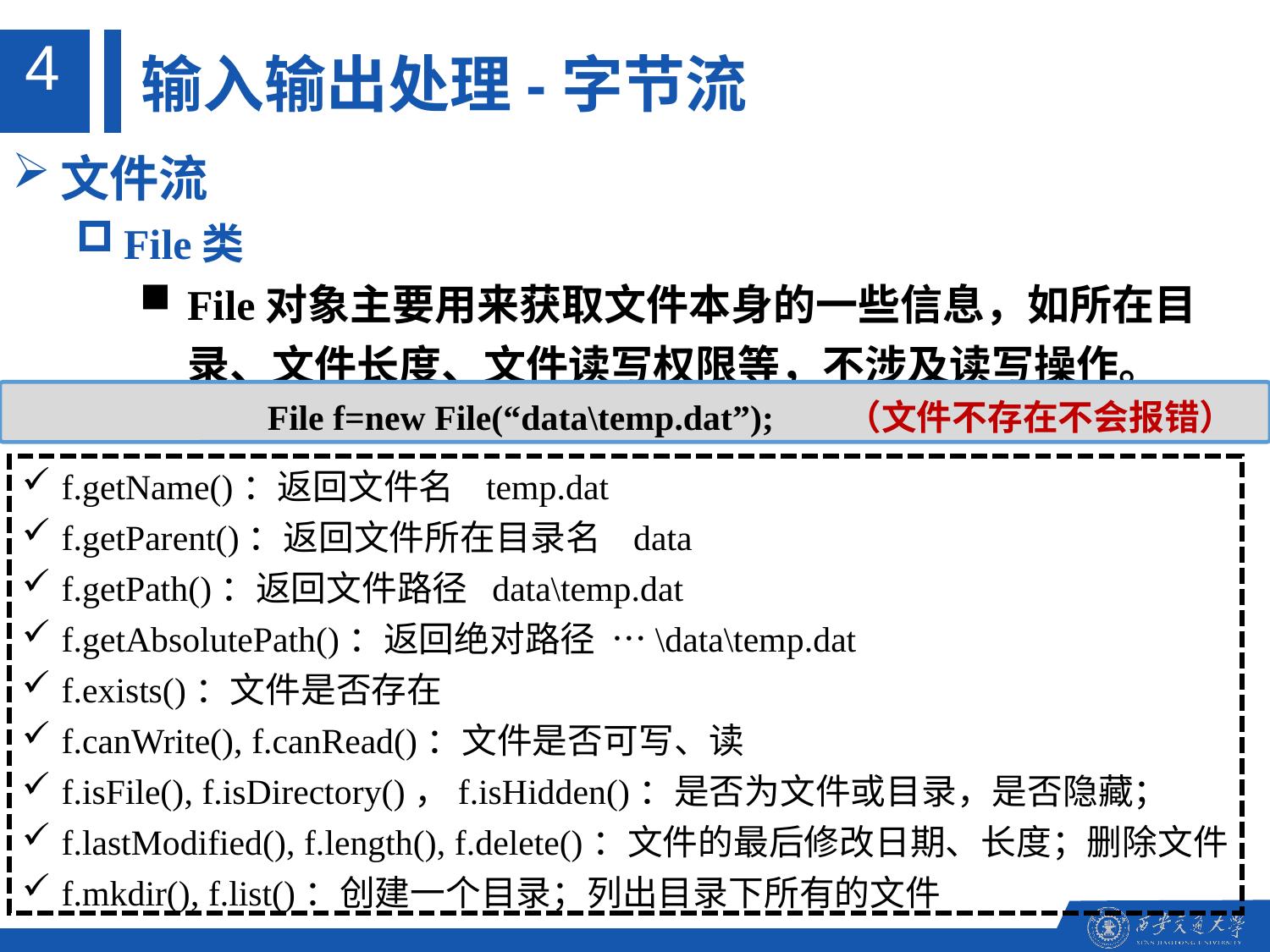

4
输入输出处理-字节流
文件流
File类
File对象主要用来获取文件本身的一些信息，如所在目录、文件长度、文件读写权限等，不涉及读写操作。
		File f=new File(“data\temp.dat”);	       （文件不存在不会报错）
f.getName()：返回文件名   temp.dat
f.getParent()：返回文件所在目录名   data
f.getPath()：返回文件路径  data\temp.dat
f.getAbsolutePath()：返回绝对路径  …\data\temp.dat
f.exists()：文件是否存在
f.canWrite(), f.canRead()：文件是否可写、读
f.isFile(), f.isDirectory()，f.isHidden()：是否为文件或目录，是否隐藏；
f.lastModified(), f.length(), f.delete()：文件的最后修改日期、长度；删除文件
f.mkdir(), f.list()：创建一个目录；列出目录下所有的文件